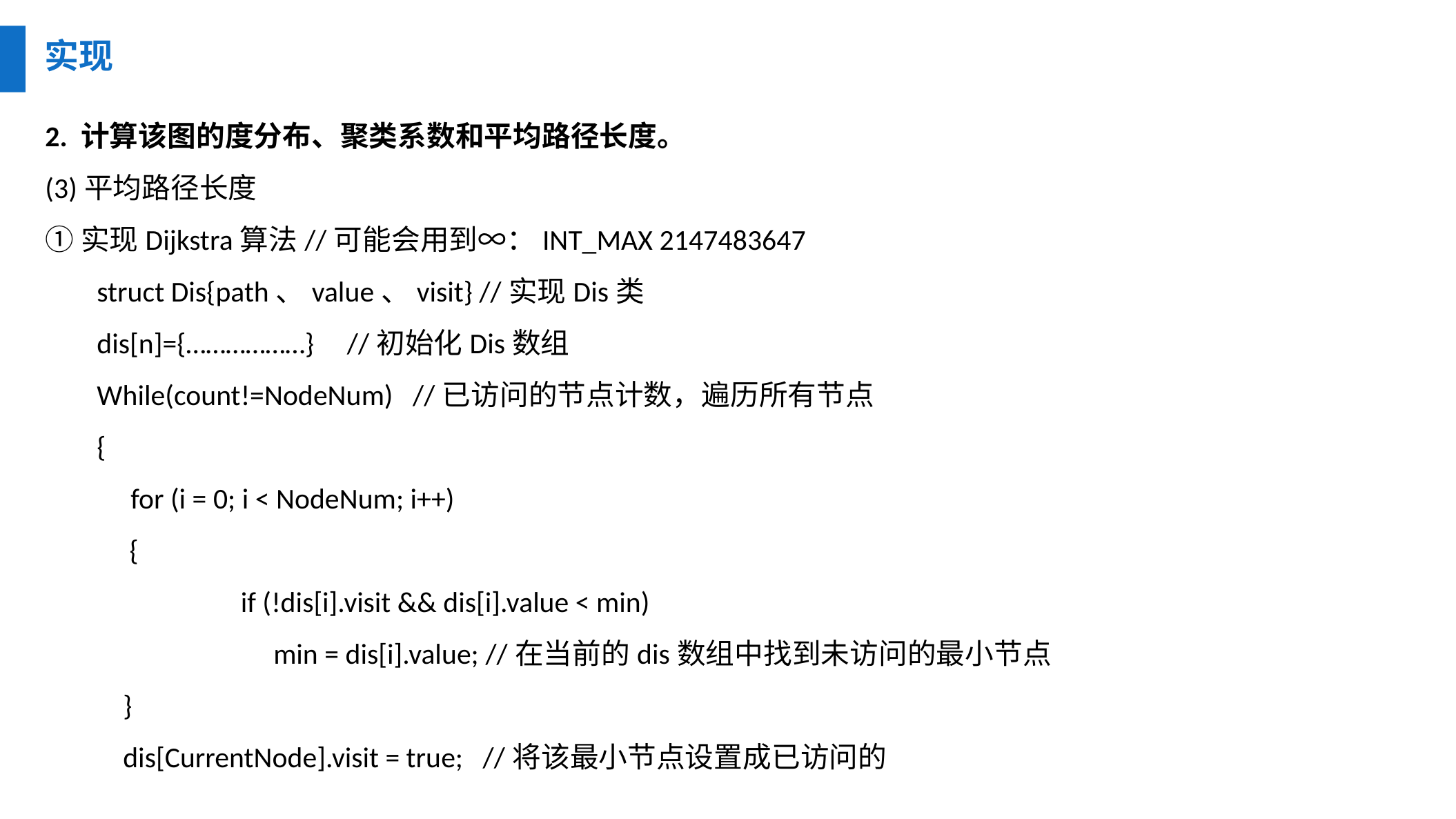

实现
2. 计算该图的度分布、聚类系数和平均路径长度。
(3)平均路径长度
①实现Dijkstra算法//可能会用到∞：INT_MAX 2147483647
struct Dis{path、value、visit} //实现Dis类
dis[n]={………………}     //初始化Dis数组
While(count!=NodeNum)   //已访问的节点计数，遍历所有节点
{
	  for (i = 0; i < NodeNum; i++)
     {
		   if (!dis[i].visit && dis[i].value < min)
		        min = dis[i].value; //在当前的dis数组中找到未访问的最小节点
    }
    dis[CurrentNode].visit = true;   //将该最小节点设置成已访问的